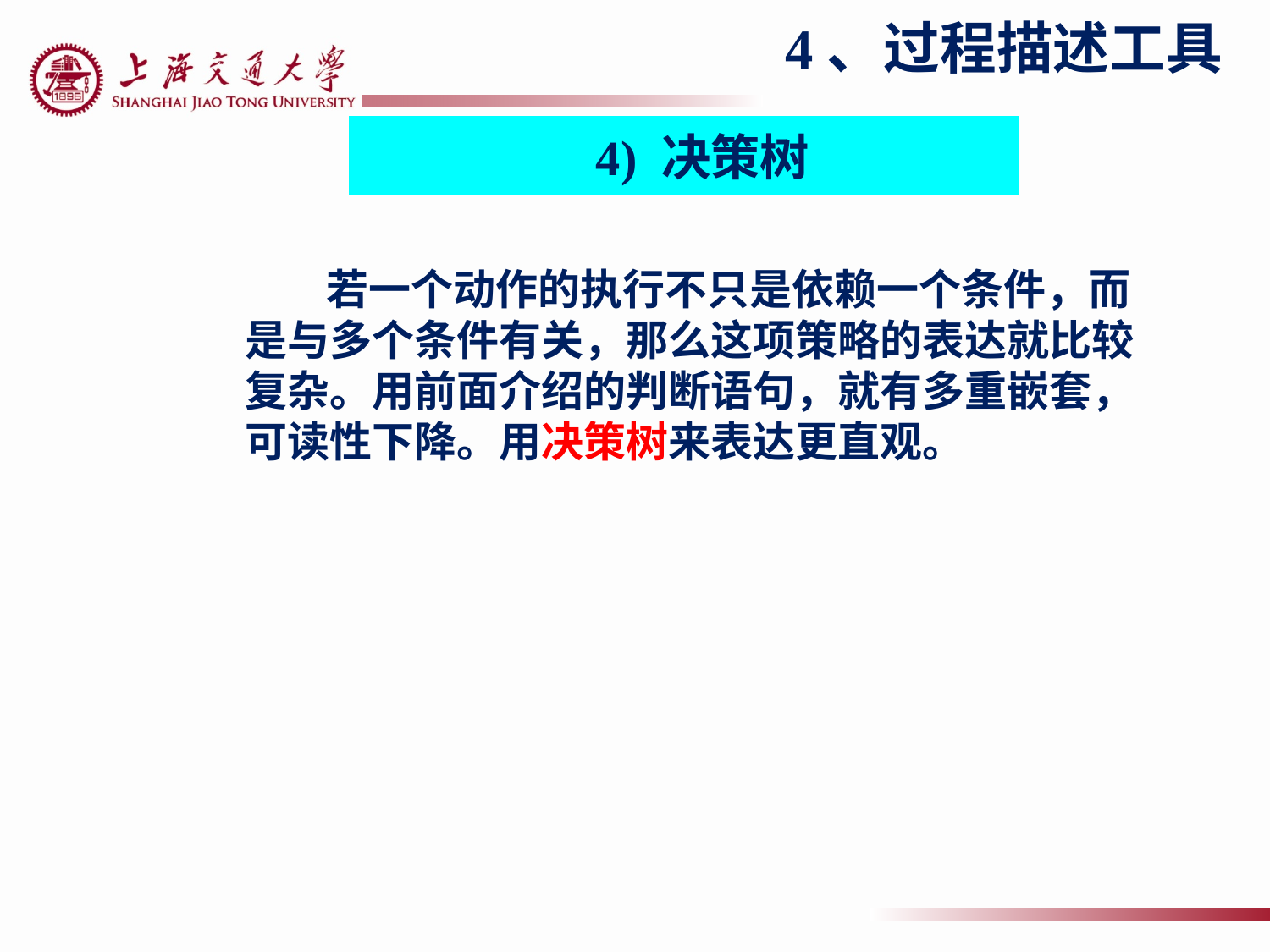

4、过程描述工具
4) 决策树
              若一个动作的执行不只是依赖一个条件，而是与多个条件有关，那么这项策略的表达就比较复杂。用前面介绍的判断语句，就有多重嵌套，可读性下降。用决策树来表达更直观。